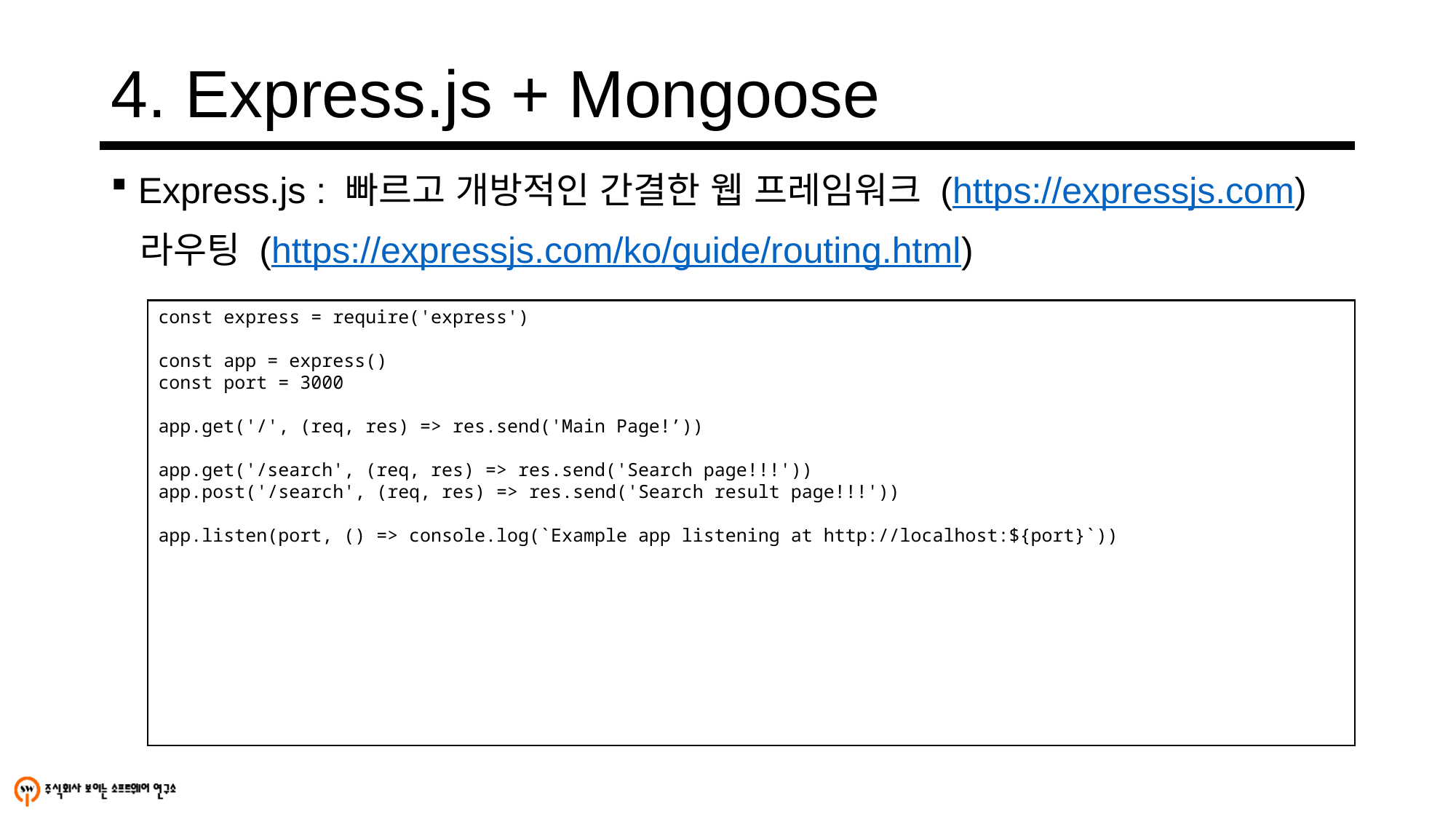

# 4. Express.js + Mongoose
Express.js : 빠르고 개방적인 간결한 웹 프레임워크 (https://expressjs.com)
  라우팅 (https://expressjs.com/ko/guide/routing.html)
const express = require('express')

const app = express()
const port = 3000

app.get('/', (req, res) => res.send('Main Page!’))

app.get('/search', (req, res) => res.send('Search page!!!'))
app.post('/search', (req, res) => res.send('Search result page!!!'))

app.listen(port, () => console.log(`Example app listening at http://localhost:${port}`))